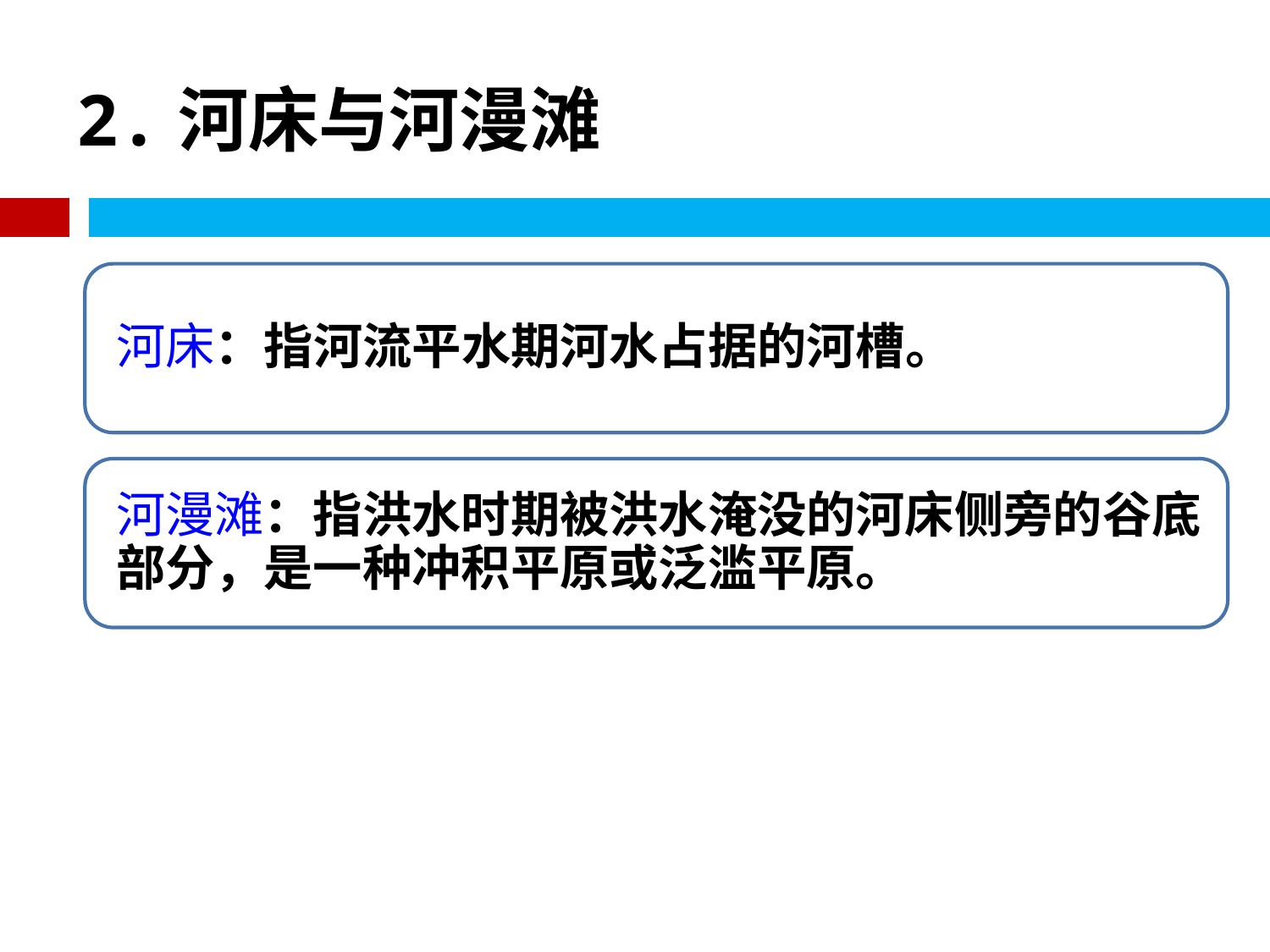

# 2.河床与河漫滩
河床：指河流平水期河水占据的河槽。
河漫滩：指洪水时期被洪水淹没的河床侧旁的谷底部分，是一种冲积平原或泛滥平原。